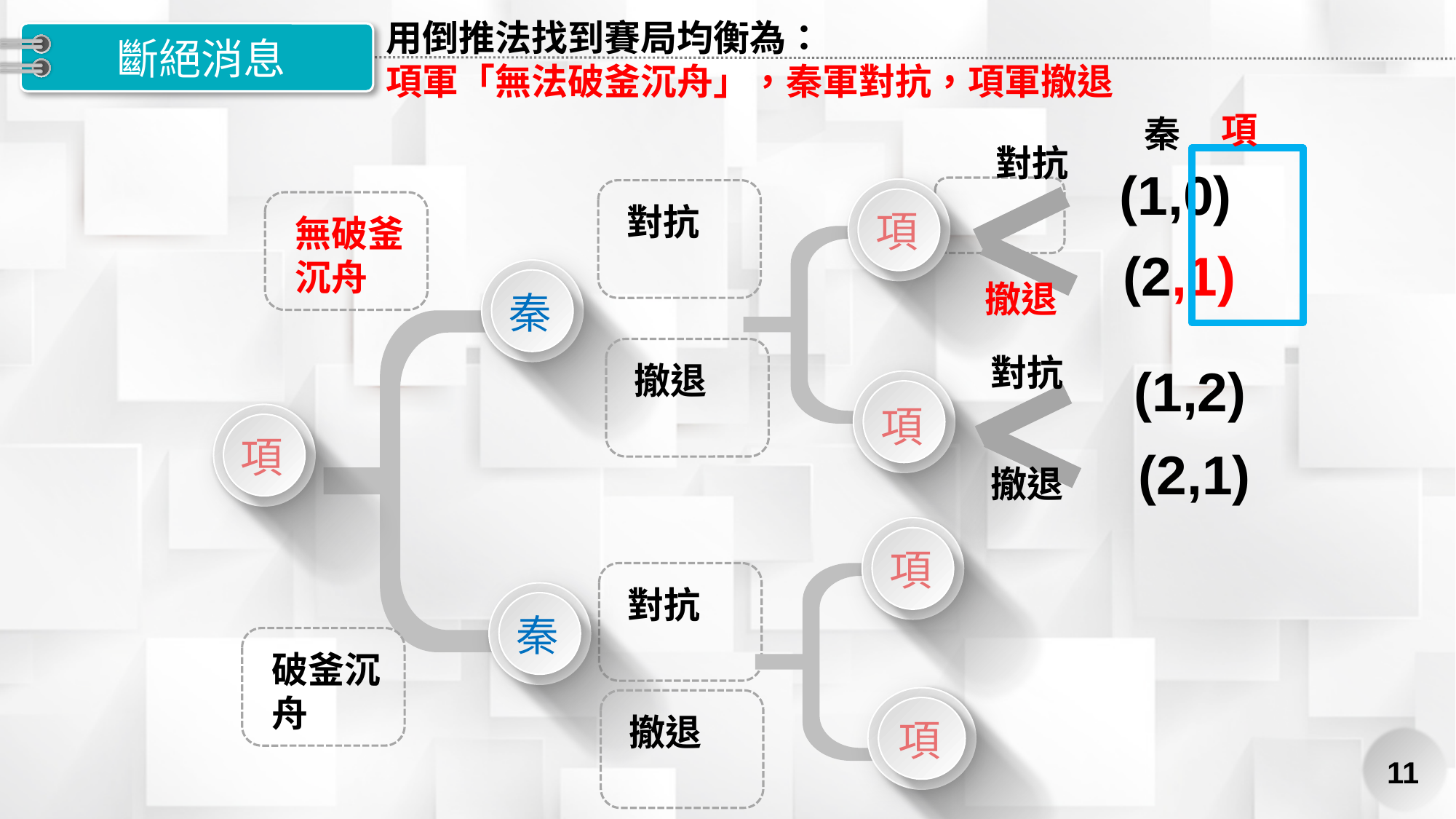

用倒推法找到賽局均衡為：
項軍「無法破釜沉舟」，秦軍對抗，項軍撤退
# 斷絕消息
項
秦
對抗

(1,0)

項

對抗

無破釜沉舟

(2,1)

秦

撤退

撤退
對抗
(1,2)

項

項

(2,1)

撤退

項

對抗

秦

破釜沉舟

項

撤退

11